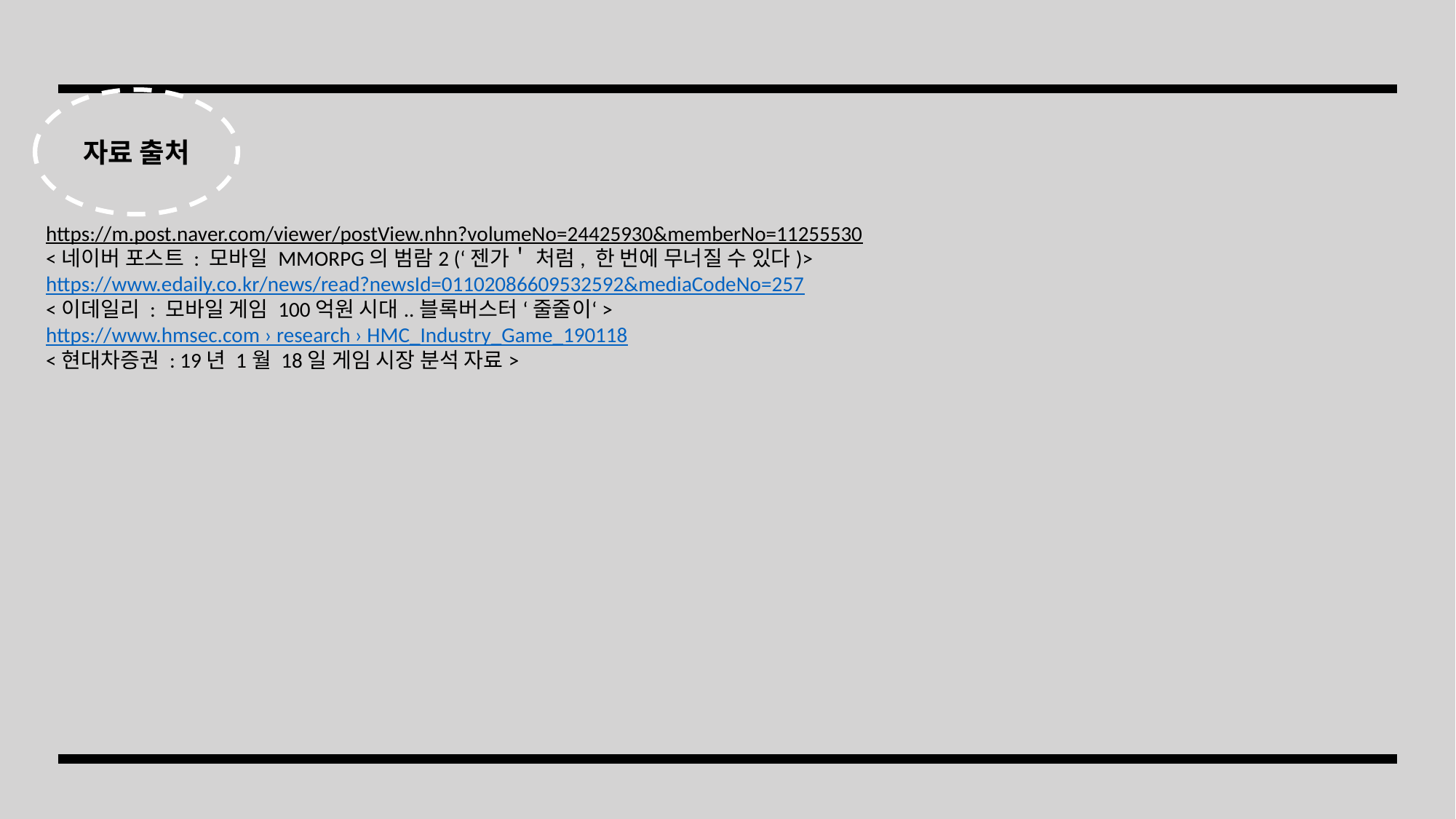

자료 출처
https://m.post.naver.com/viewer/postView.nhn?volumeNo=24425930&memberNo=11255530
<네이버 포스트 : 모바일 MMORPG의 범람2 (‘젠가＇ 처럼, 한 번에 무너질 수 있다)>
https://www.edaily.co.kr/news/read?newsId=01102086609532592&mediaCodeNo=257
<이데일리 : 모바일 게임 100억원 시대..블록버스터 ‘ 줄줄이‘>
https://www.hmsec.com › research › HMC_Industry_Game_190118
<현대차증권 : 19년 1월 18일 게임 시장 분석 자료>